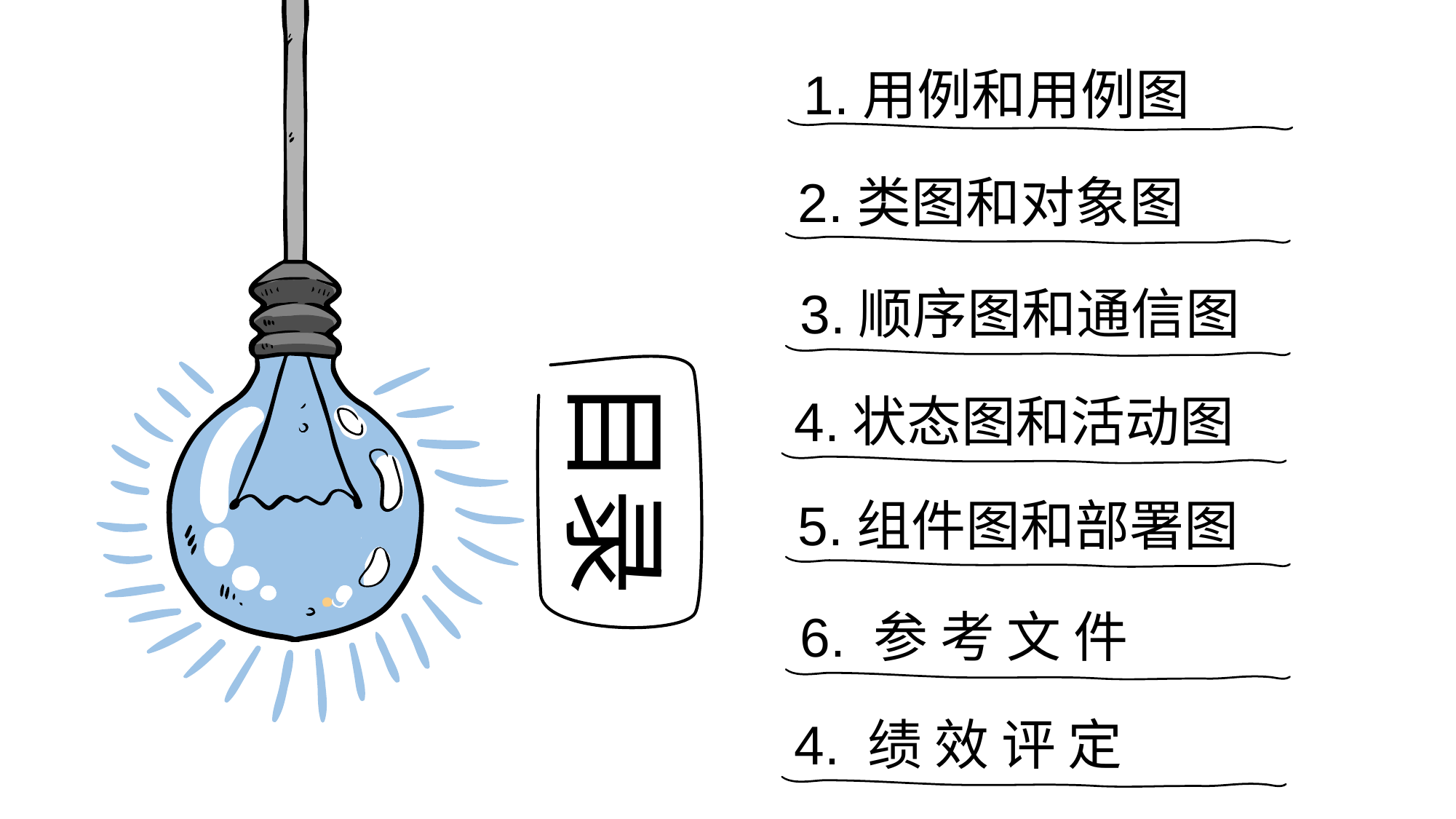

1.用例和用例图

2.类图和对象图

3.顺序图和通信图

目录
4.状态图和活动图

5.组件图和部署图

6. 参 考 文 件

4. 绩 效 评 定